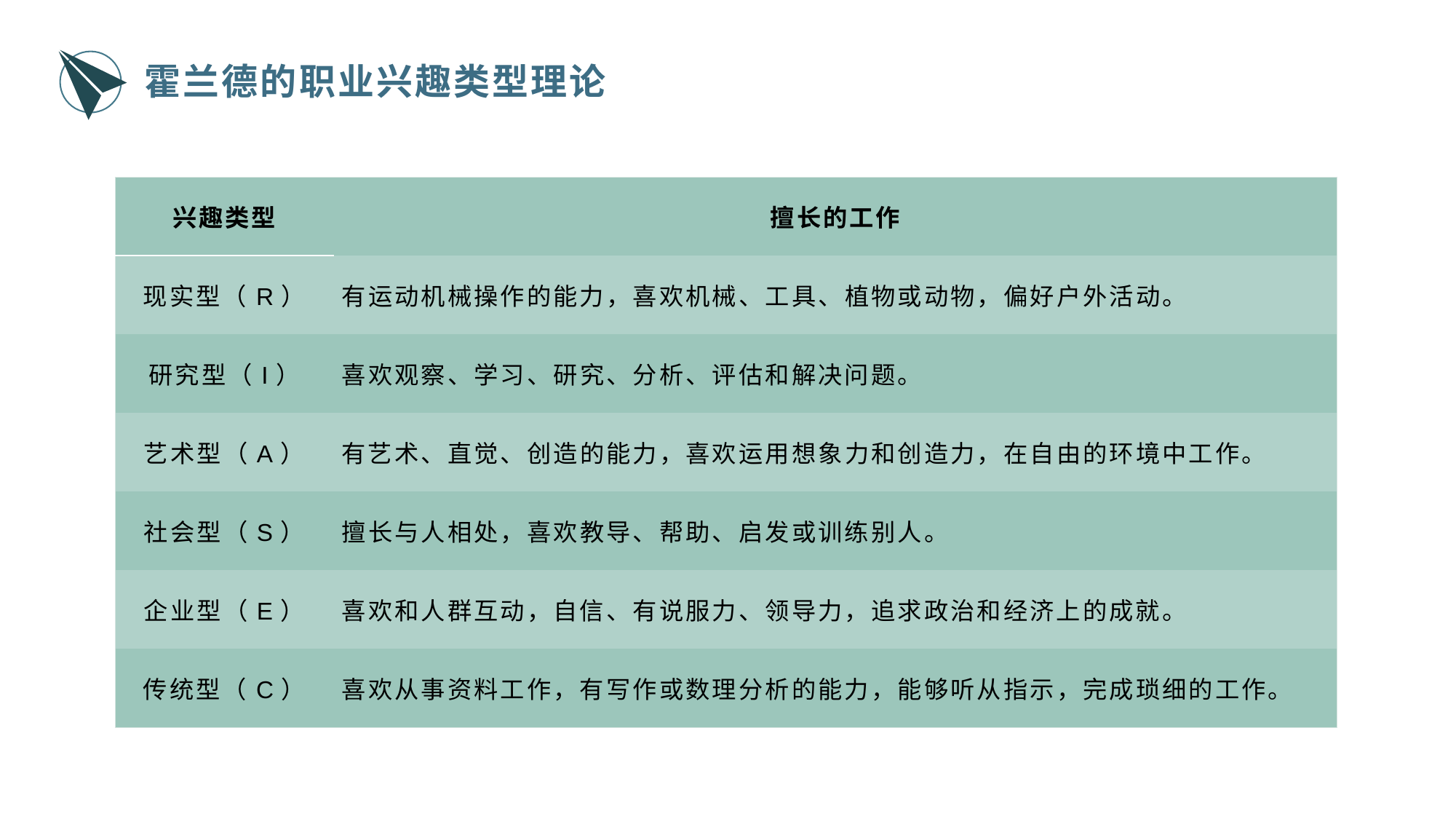

霍兰德的职业兴趣类型理论
| 兴趣类型 | 擅长的工作 |
| --- | --- |
| 现实型（R） | 有运动机械操作的能力，喜欢机械、工具、植物或动物，偏好户外活动。 |
| 研究型（I） | 喜欢观察、学习、研究、分析、评估和解决问题。 |
| 艺术型（A） | 有艺术、直觉、创造的能力，喜欢运用想象力和创造力，在自由的环境中工作。 |
| 社会型（S） | 擅长与人相处，喜欢教导、帮助、启发或训练别人。 |
| 企业型（E） | 喜欢和人群互动，自信、有说服力、领导力，追求政治和经济上的成就。 |
| 传统型（C） | 喜欢从事资料工作，有写作或数理分析的能力，能够听从指示，完成琐细的工作。 |